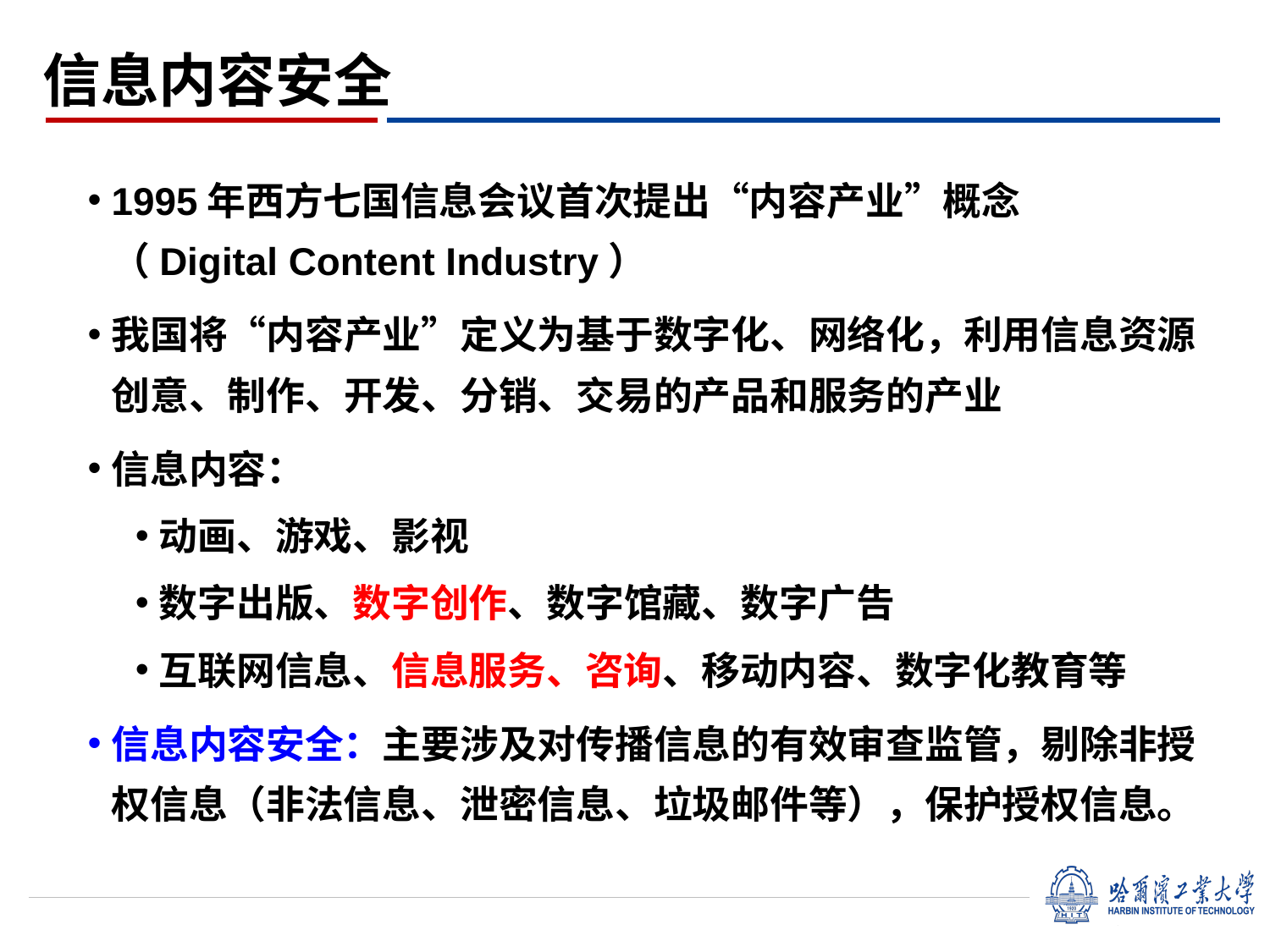

信息内容安全
1995年西方七国信息会议首次提出“内容产业”概念（Digital Content Industry）
我国将“内容产业”定义为基于数字化、网络化，利用信息资源创意、制作、开发、分销、交易的产品和服务的产业
信息内容：
动画、游戏、影视
数字出版、数字创作、数字馆藏、数字广告
互联网信息、信息服务、咨询、移动内容、数字化教育等
信息内容安全：主要涉及对传播信息的有效审查监管，剔除非授权信息（非法信息、泄密信息、垃圾邮件等），保护授权信息。